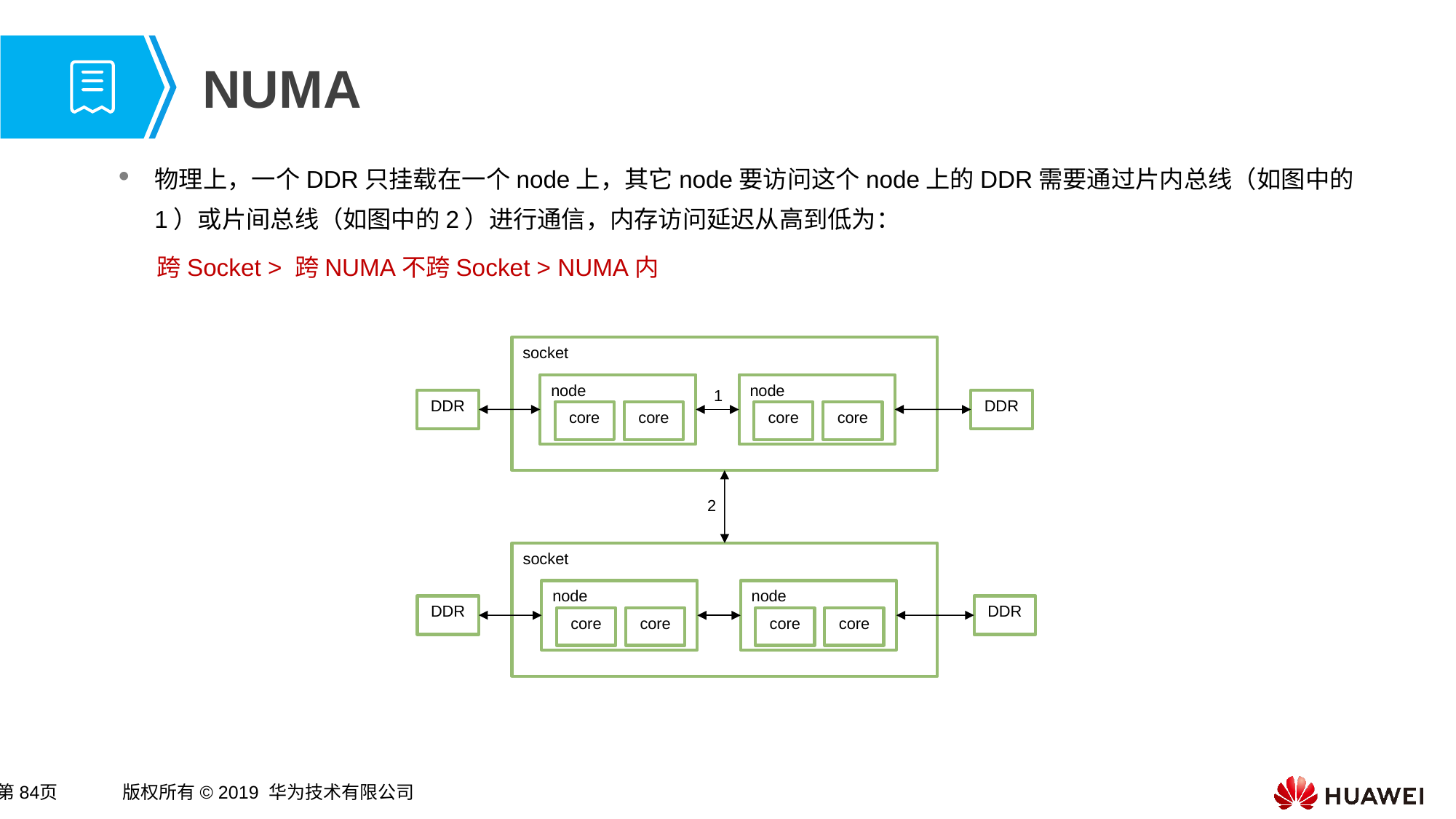

# NUMA
物理上，一个DDR只挂载在一个node上，其它node要访问这个node上的DDR需要通过片内总线（如图中的1）或片间总线（如图中的2）进行通信，内存访问延迟从高到低为：
      跨Socket > 跨NUMA不跨Socket > NUMA内

socket
node
core
core
node
core
core
1
DDR
DDR
2
socket
node
core
core
node
core
core
DDR
DDR